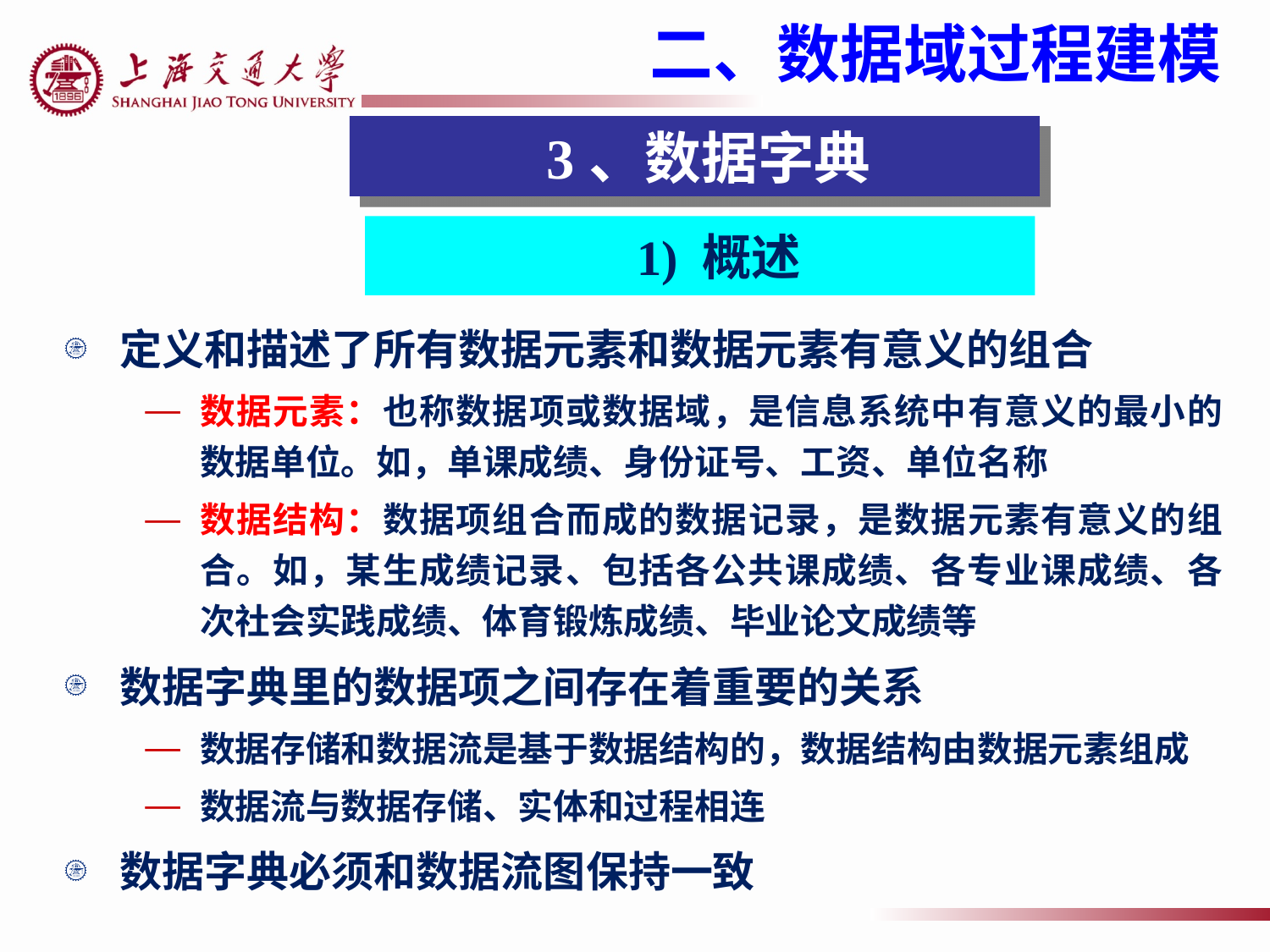

二、数据域过程建模
  3、数据字典
1) 概述
定义和描述了所有数据元素和数据元素有意义的组合
数据元素：也称数据项或数据域，是信息系统中有意义的最小的数据单位。如，单课成绩、身份证号、工资、单位名称
数据结构：数据项组合而成的数据记录，是数据元素有意义的组合。如，某生成绩记录、包括各公共课成绩、各专业课成绩、各次社会实践成绩、体育锻炼成绩、毕业论文成绩等
数据字典里的数据项之间存在着重要的关系
数据存储和数据流是基于数据结构的，数据结构由数据元素组成
数据流与数据存储、实体和过程相连
数据字典必须和数据流图保持一致